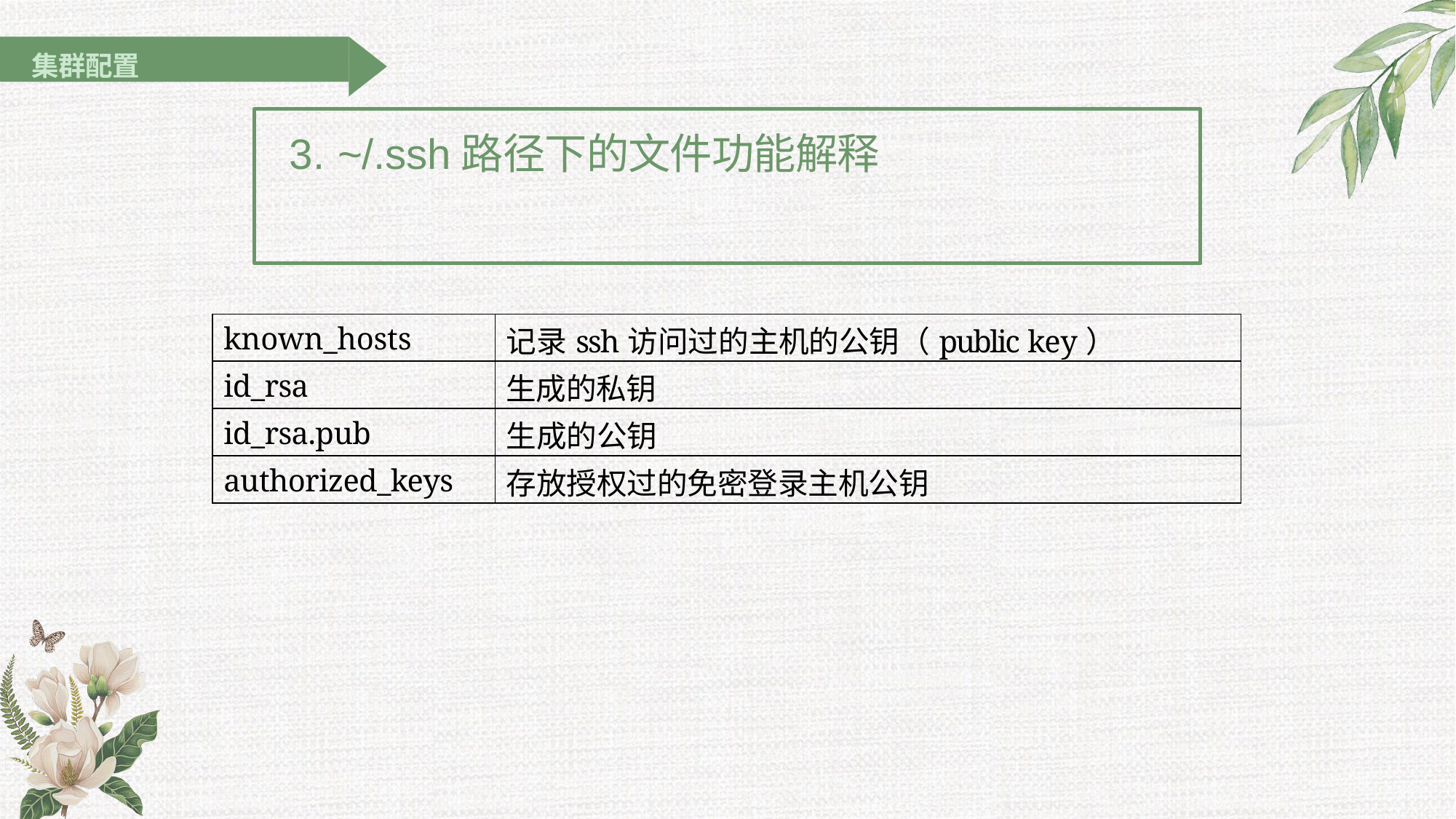

集群配置
# 3. ~/.ssh路径下的文件功能解释
| known\_hosts | 记录ssh访问过的主机的公钥（public key） |
| --- | --- |
| id\_rsa | 生成的私钥 |
| id\_rsa.pub | 生成的公钥 |
| authorized\_keys | 存放授权过的免密登录主机公钥 |